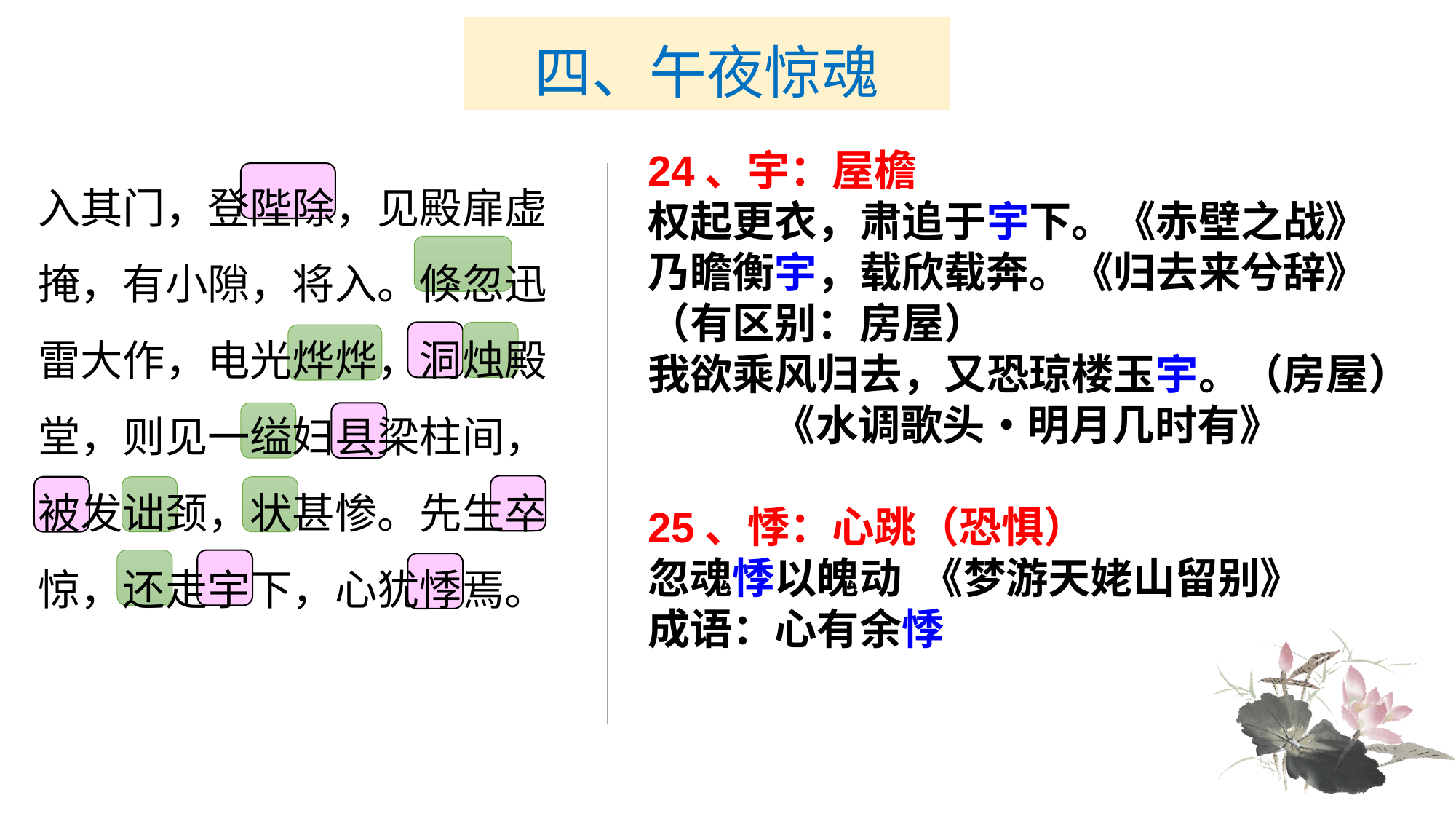

# 四、午夜惊魂
24、宇：屋檐
权起更衣，肃追于宇下。《赤壁之战》
乃瞻衡宇，载欣载奔。《归去来兮辞》
（有区别：房屋）
我欲乘风归去，又恐琼楼玉宇。（房屋）
            《水调歌头•明月几时有》

25、悸：心跳（恐惧）
忽魂悸以魄动  《梦游天姥山留别》
成语：心有余悸
入其门，登陛除，见殿扉虚掩，有小隙，将入。倏忽迅雷大作，电光烨烨，洞烛殿堂，则见一缢妇县梁柱间，被发诎颈，状甚惨。先生卒惊，还走宇下，心犹悸焉。